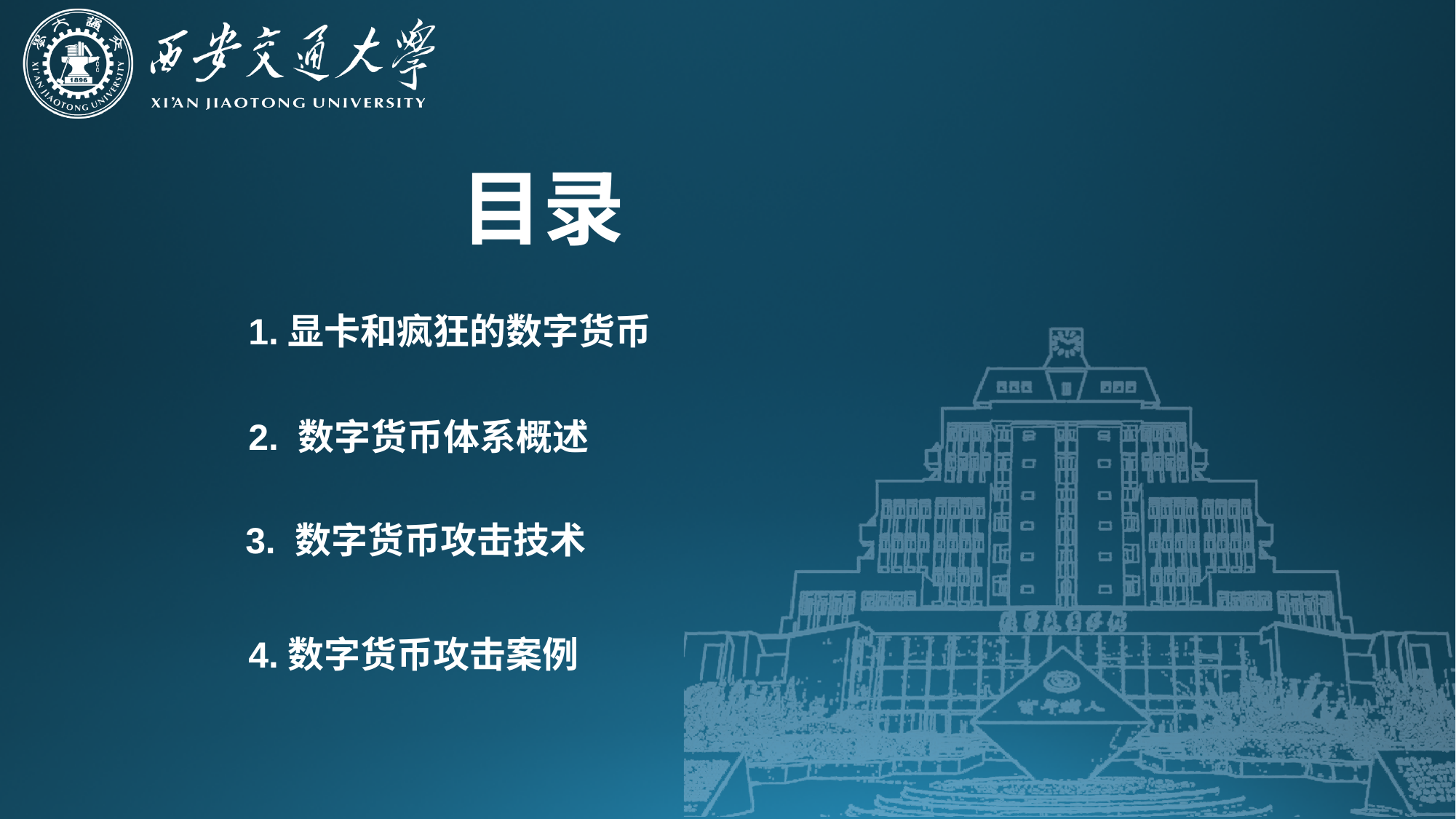

目录
1.显卡和疯狂的数字货币
2. 数字货币体系概述
3. 数字货币攻击技术
4.数字货币攻击案例